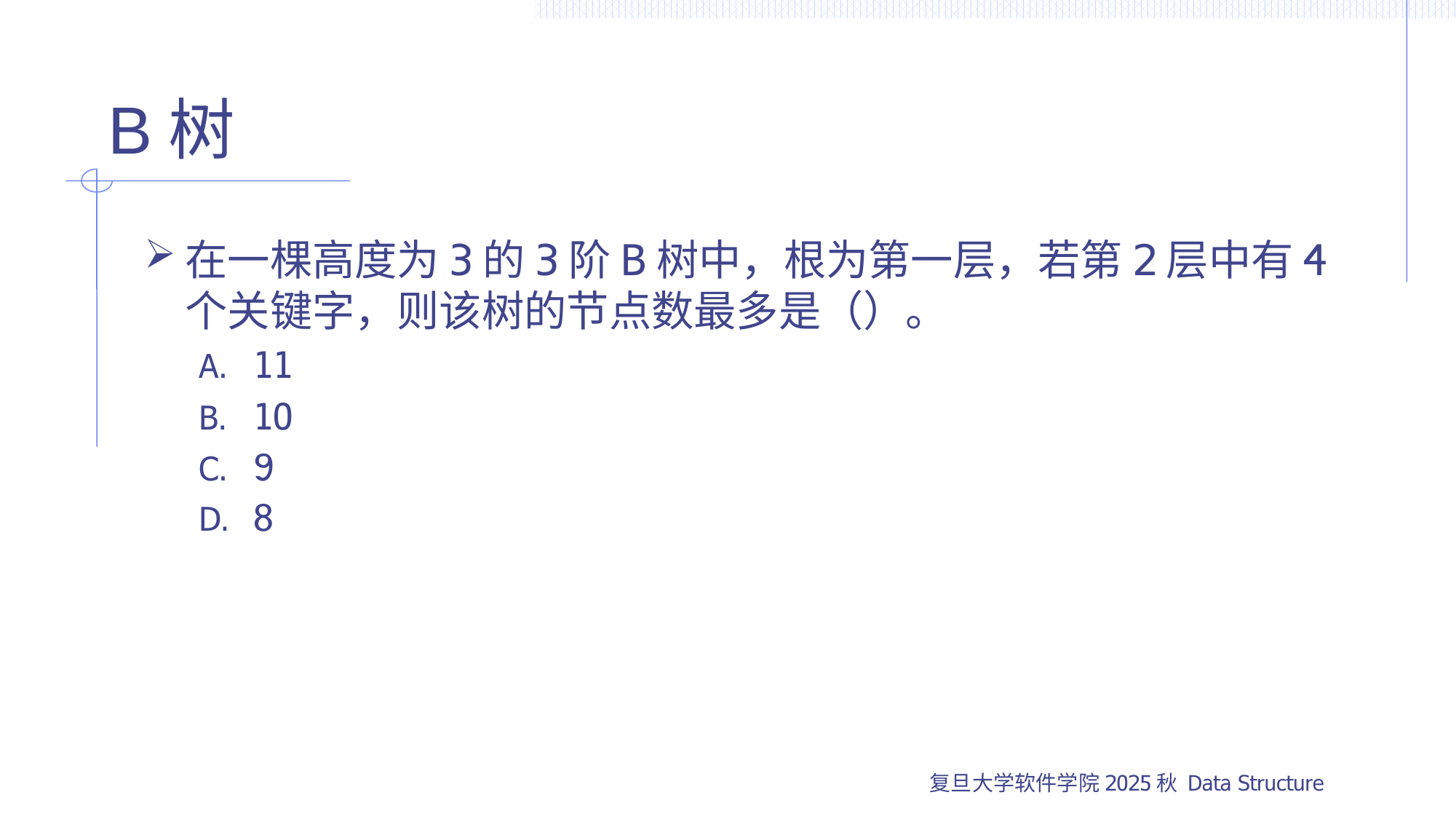

# B树
在一棵高度为3的3阶B树中，根为第一层，若第2层中有4个关键字，则该树的节点数最多是（）。
11
10
9
8